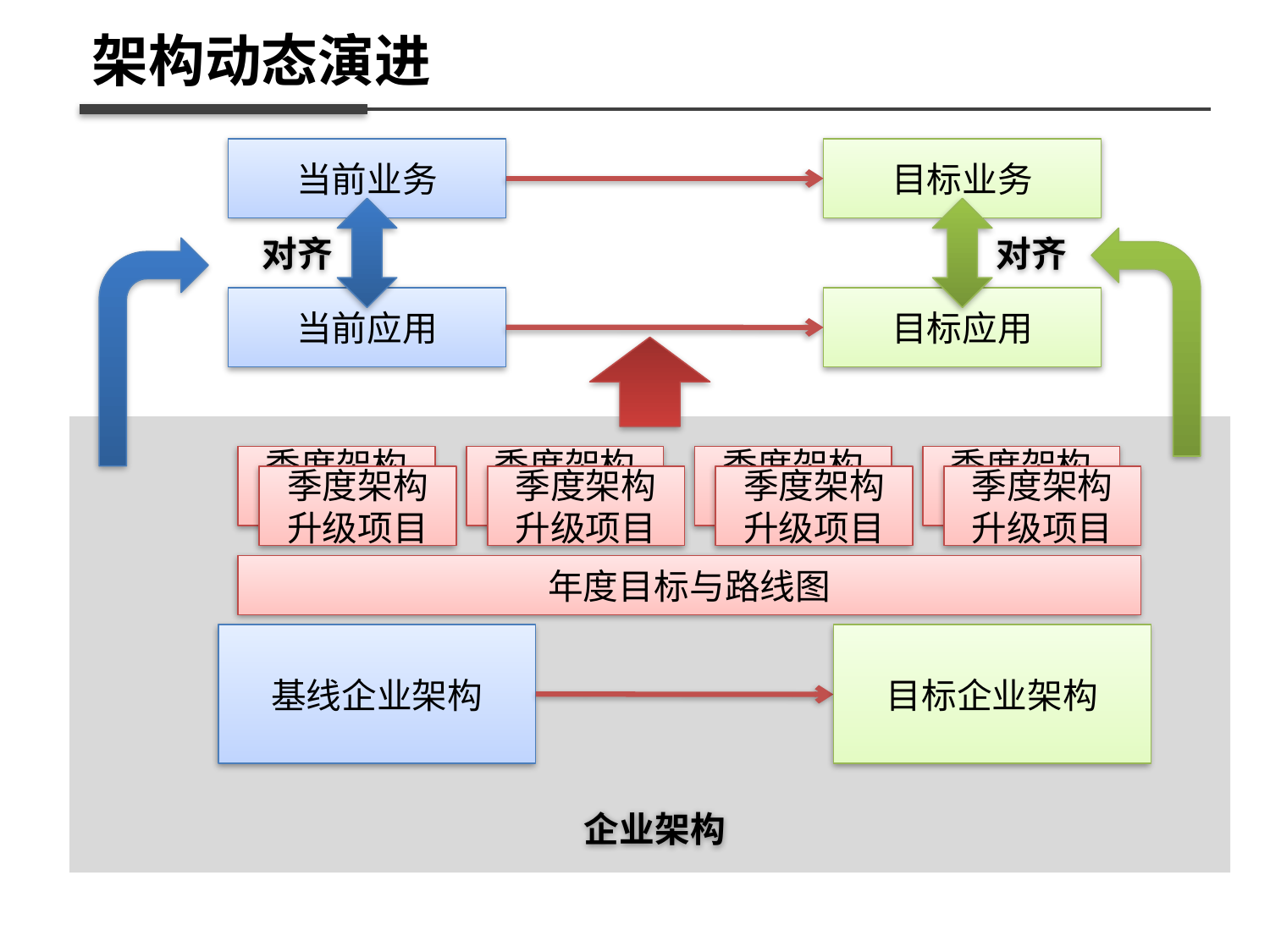

架构动态演进
当前业务
目标业务

对齐
目标应用

对齐

目标企业架构

当前应用

季度架构
升级项目
季度架构
升级项目
季度架构
升级项目
季度架构
升级项目
季度架构
升级项目
季度架构
升级项目
季度架构
升级项目
季度架构
升级项目
年度目标与路线图

基线企业架构
企业架构